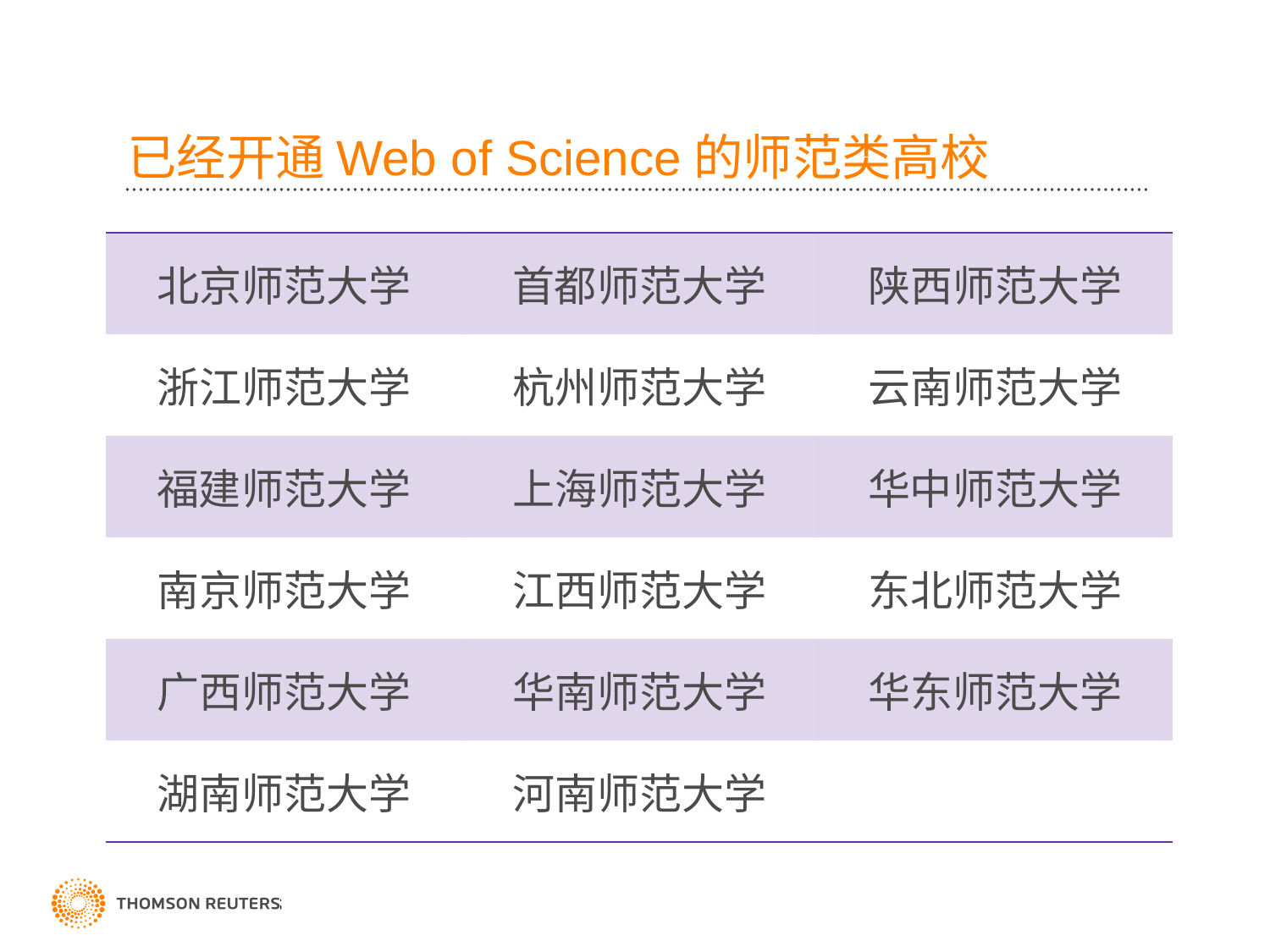

# 已经开通Web of Science的师范类高校
| 北京师范大学 | 首都师范大学 | 陕西师范大学 |
| --- | --- | --- |
| 浙江师范大学 | 杭州师范大学 | 云南师范大学 |
| 福建师范大学 | 上海师范大学 | 华中师范大学 |
| 南京师范大学 | 江西师范大学 | 东北师范大学 |
| 广西师范大学 | 华南师范大学 | 华东师范大学 |
| 湖南师范大学 | 河南师范大学 |  |